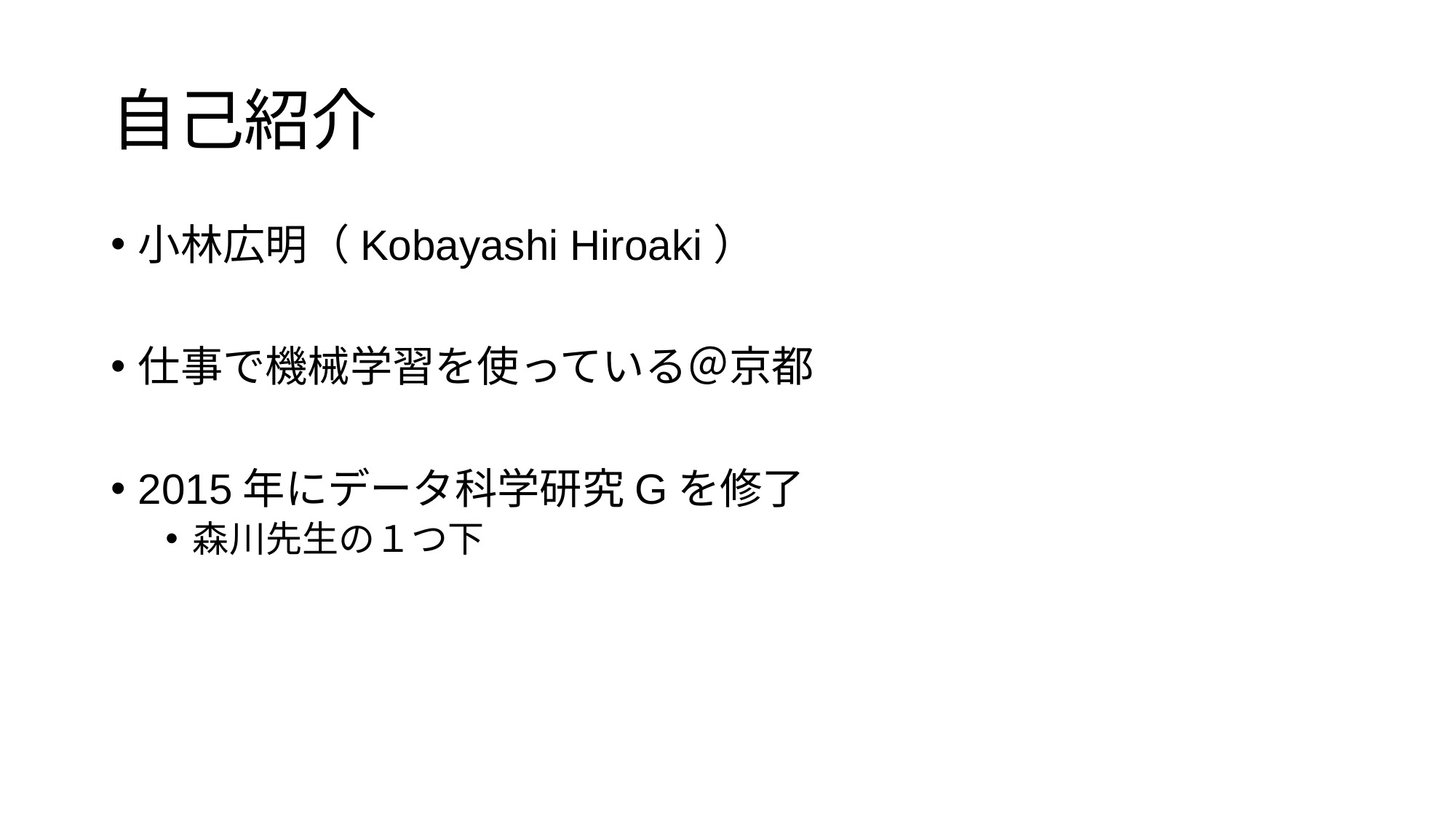

# 自己紹介
小林広明（Kobayashi Hiroaki）

仕事で機械学習を使っている＠京都

2015年にデータ科学研究Gを修了
森川先生の１つ下